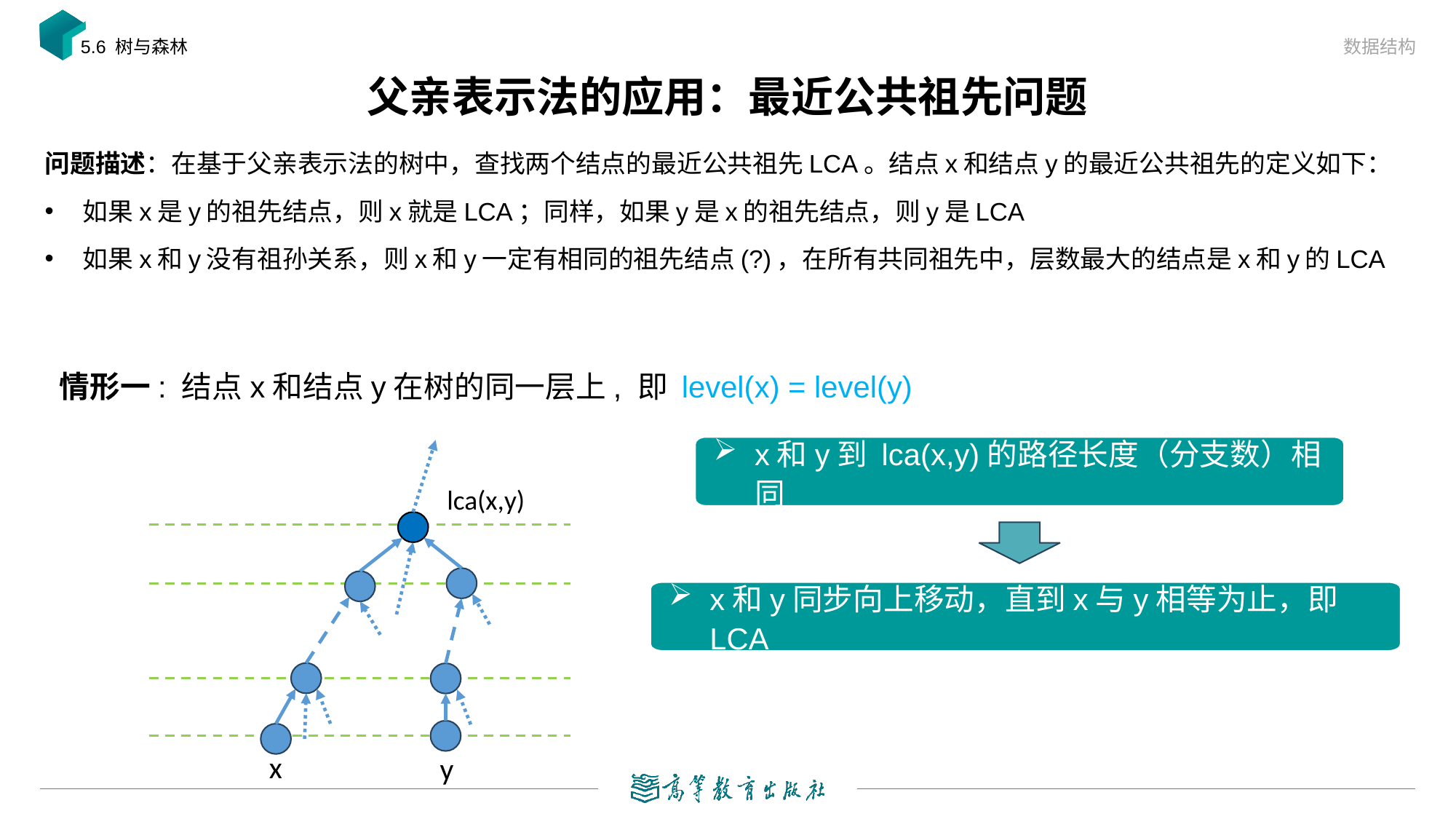

数据结构
5.6 树与森林
# 父亲表示法的应用：最近公共祖先问题
问题描述：在基于父亲表示法的树中，查找两个结点的最近公共祖先LCA。结点x和结点y的最近公共祖先的定义如下：
如果x是y的祖先结点，则x就是LCA；同样，如果y是x的祖先结点，则y是LCA
如果x和y没有祖孙关系，则x和y一定有相同的祖先结点(?)，在所有共同祖先中，层数最大的结点是x和y的LCA
情形一: 结点x和结点y在树的同一层上, 即 level(x) = level(y)
x和y到 lca(x,y)的路径长度（分支数）相同
lca(x,y)

x和y同步向上移动，直到x与y相等为止，即LCA

x
y